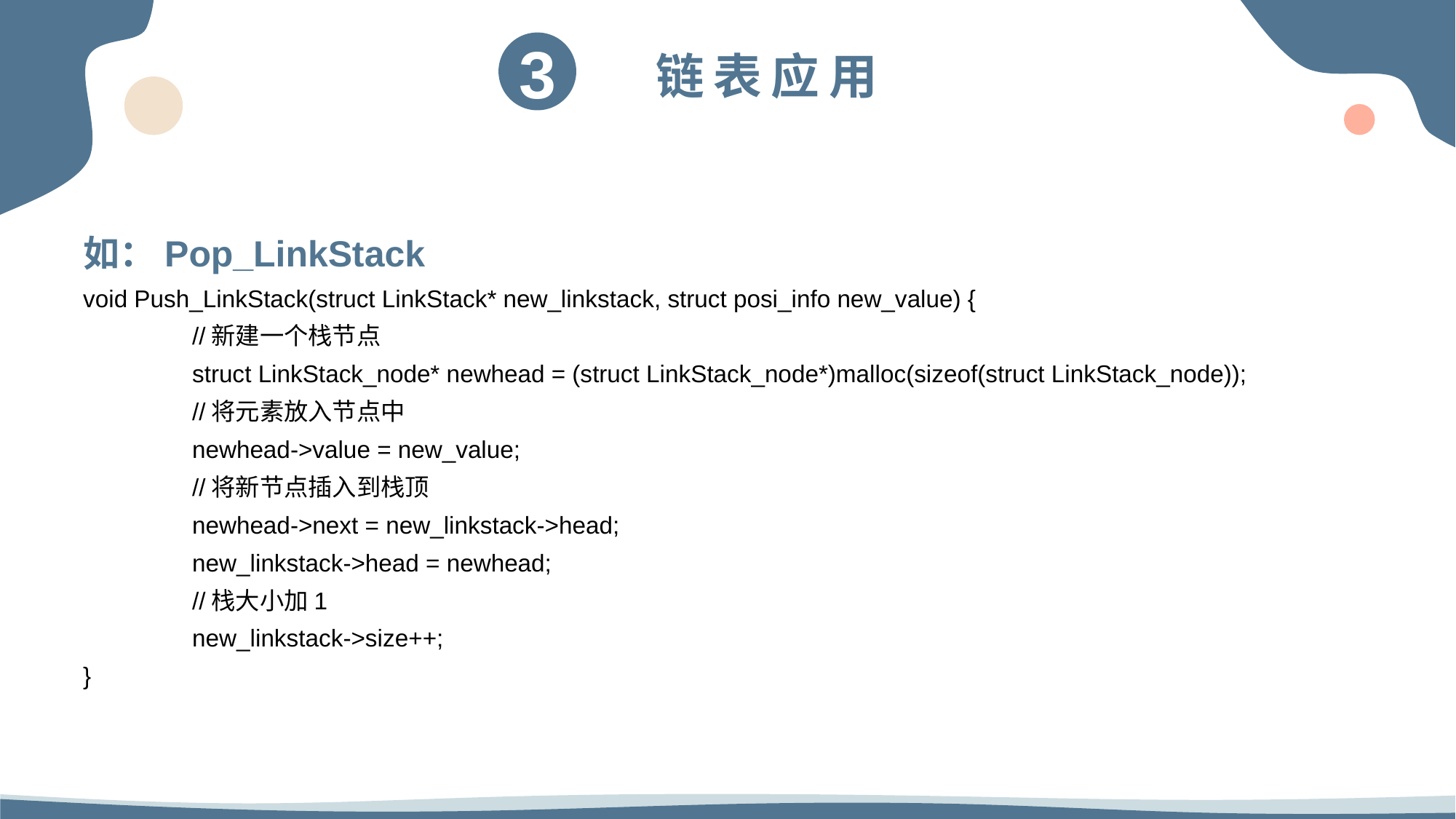

如：Pop_LinkStack
void Push_LinkStack(struct LinkStack* new_linkstack, struct posi_info new_value) {
	//新建一个栈节点
	struct LinkStack_node* newhead = (struct LinkStack_node*)malloc(sizeof(struct LinkStack_node));
	//将元素放入节点中
	newhead->value = new_value;
	//将新节点插入到栈顶
	newhead->next = new_linkstack->head;
	new_linkstack->head = newhead;
	//栈大小加1
	new_linkstack->size++;
}